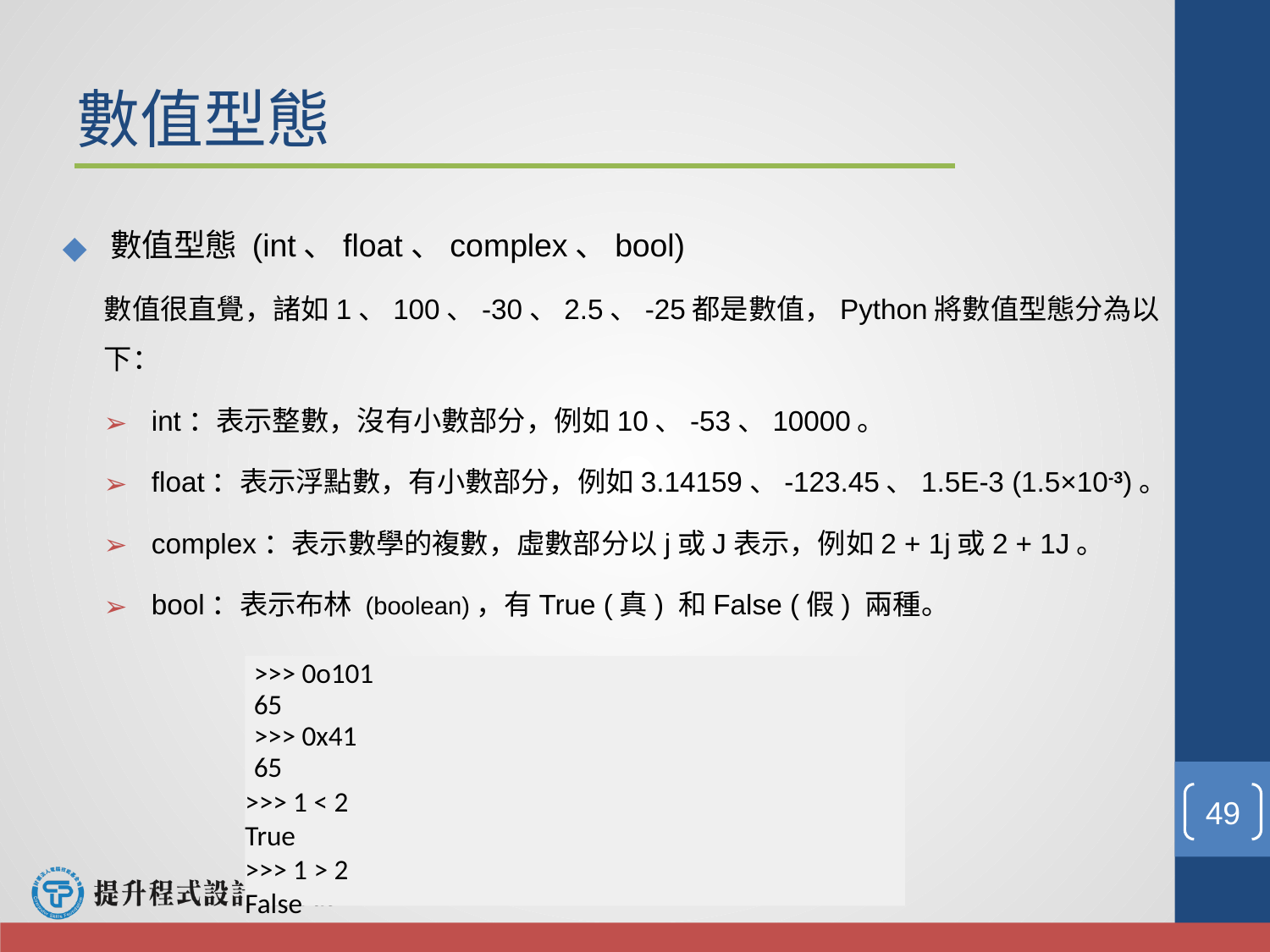

# 數值型態
數值型態 (int、float、complex、bool)
數值很直覺，諸如1、100、-30、2.5、-25都是數值，Python將數值型態分為以下：
int：表示整數，沒有小數部分，例如10、-53、10000。
float：表示浮點數，有小數部分，例如3.14159、-123.45、1.5E-3 (1.5×10-3)。
complex：表示數學的複數，虛數部分以j或J表示，例如2 + 1j或2 + 1J。
bool：表示布林 (boolean)，有True (真) 和False (假) 兩種。

>>> 0o101
65
>>> 0x41
65
>>> 1 < 2
True
>>> 1 > 2
False

49